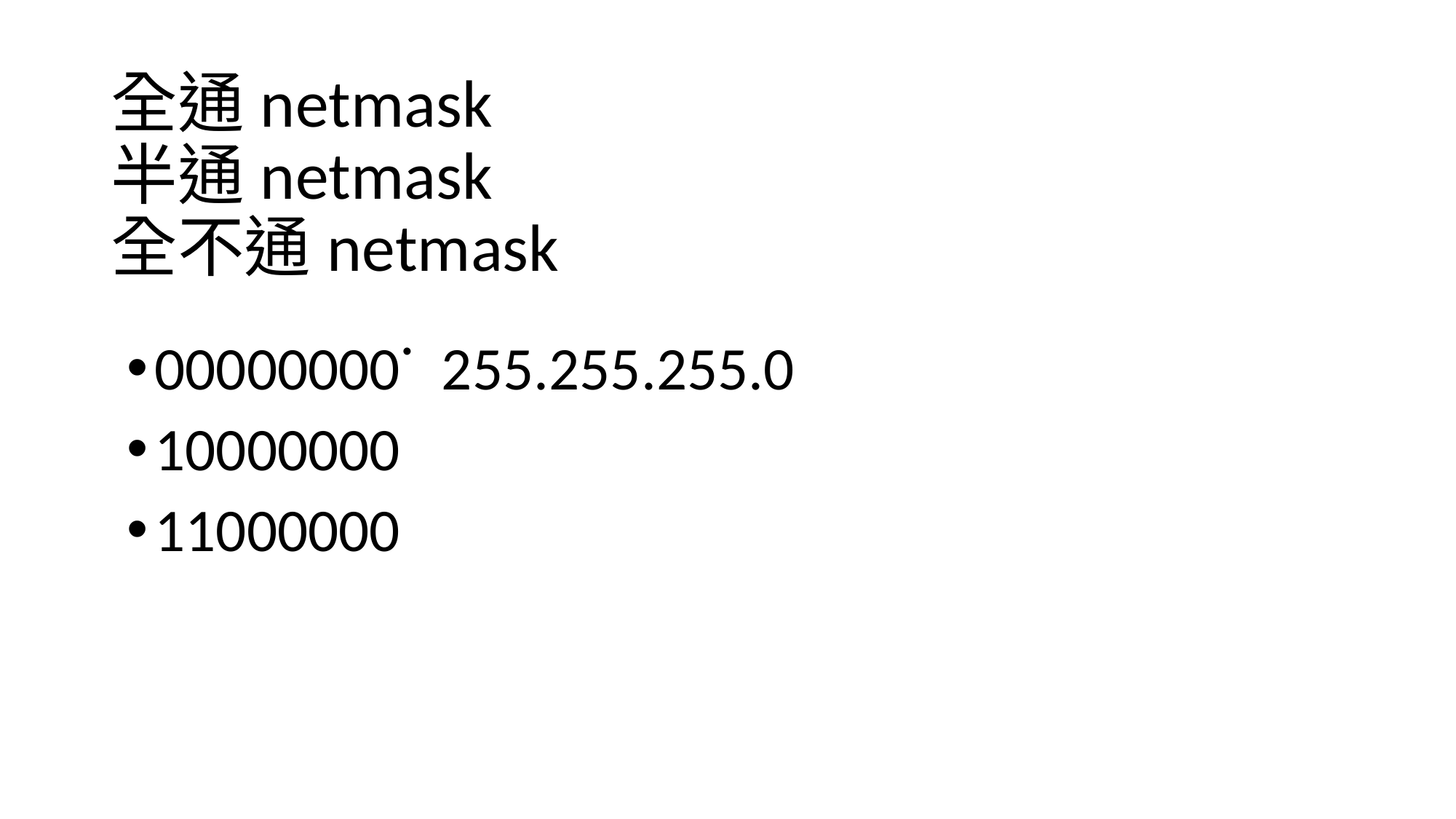

# 全通netmask 半通netmask 全不通netmask
00000000˙  255.255.255.0
10000000
11000000